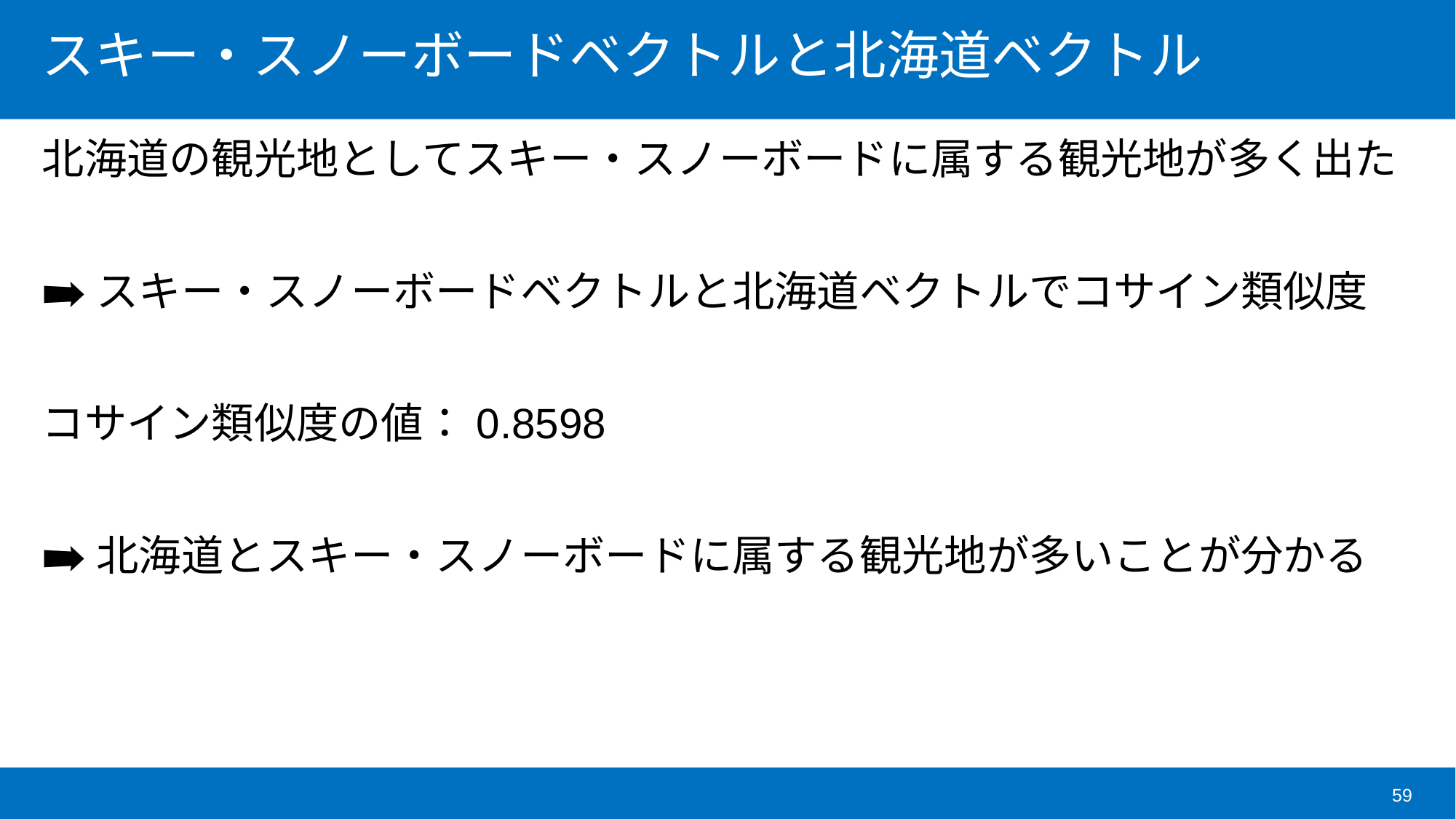

# スキー・スノーボードベクトルと北海道ベクトル
北海道の観光地としてスキー・スノーボードに属する観光地が多く出た

➡スキー・スノーボードベクトルと北海道ベクトルでコサイン類似度

コサイン類似度の値：0.8598

➡北海道とスキー・スノーボードに属する観光地が多いことが分かる
59